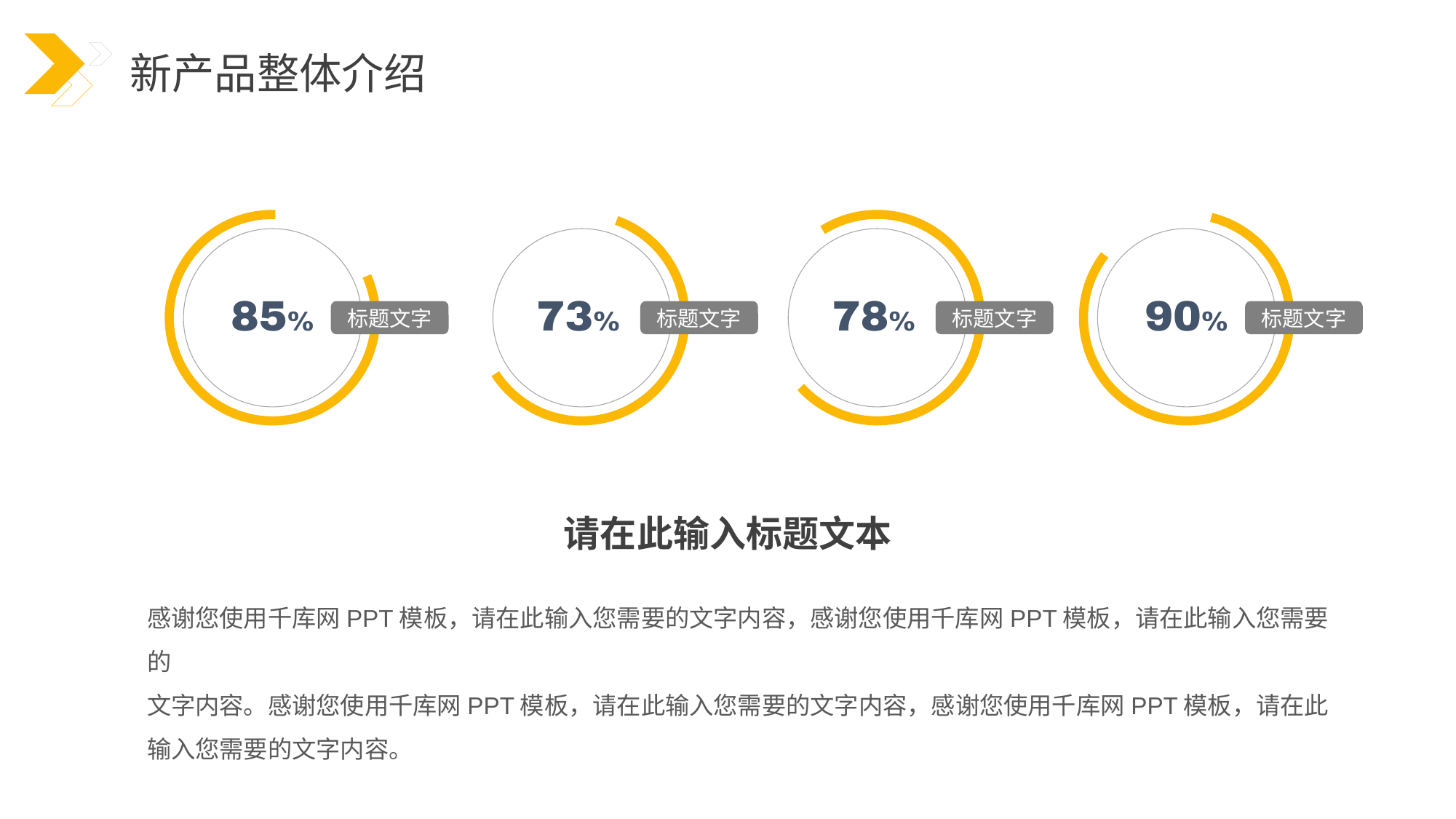

新产品整体介绍

85%
73%
78%
90%
标题文字
标题文字
标题文字
标题文字
请在此输入标题文本
感谢您使用千库网PPT模板，请在此输入您需要的文字内容，感谢您使用千库网PPT模板，请在此输入您需要的
文字内容。感谢您使用千库网PPT模板，请在此输入您需要的文字内容，感谢您使用千库网PPT模板，请在此输入您需要的文字内容。